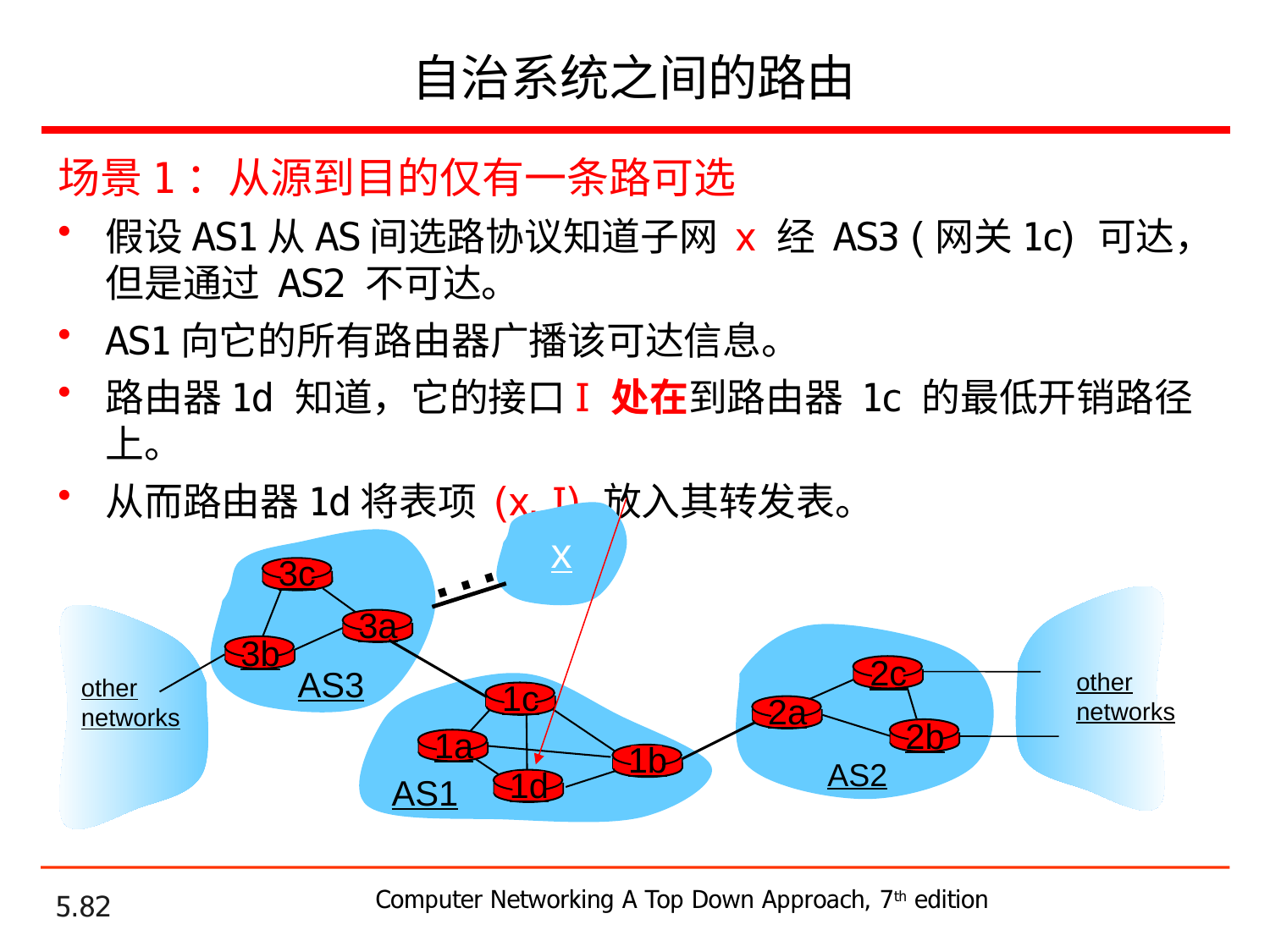

# 自治系统之间的路由
场景1：从源到目的仅有一条路可选
假设AS1从AS间选路协议知道子网 x 经 AS3 (网关1c) 可达，但是通过 AS2 不可达。
AS1向它的所有路由器广播该可达信息。
路由器1d 知道，它的接口I 处在到路由器 1c 的最低开销路径上。
从而路由器1d将表项 (x, I) 放入其转发表。

…
x

3c

3a

3b

2c

AS3
other
networks
other
networks

1c

1a

1b

1d

AS1

2a

2b

AS2